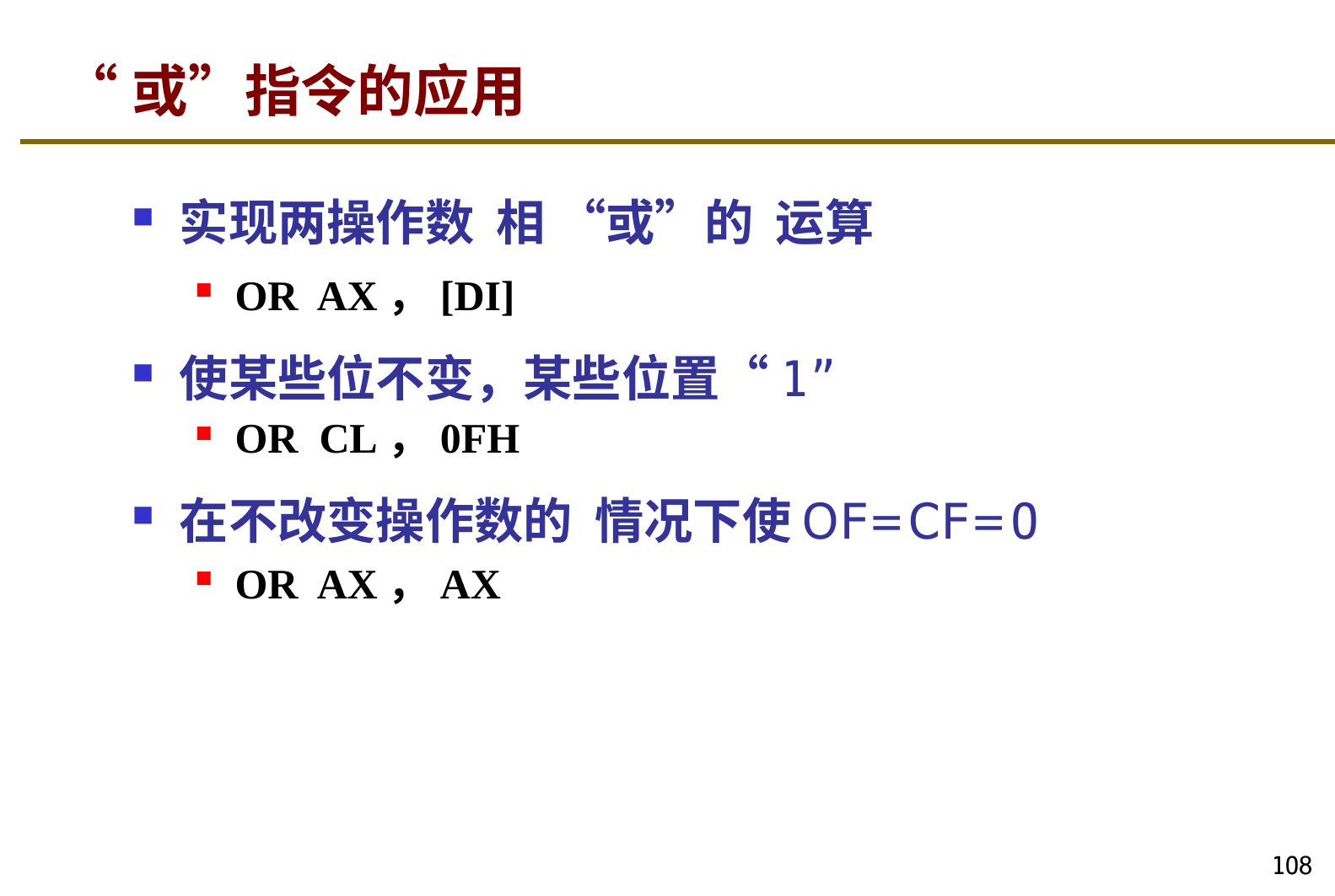

# “或”指令的应用
实现两操作数  相 “或”的  运算
OR  AX，[DI]
使某些位不变，某些位置“1”
OR  CL，0FH
在不改变操作数的  情况下使OF=CF=0
OR  AX，AX
108